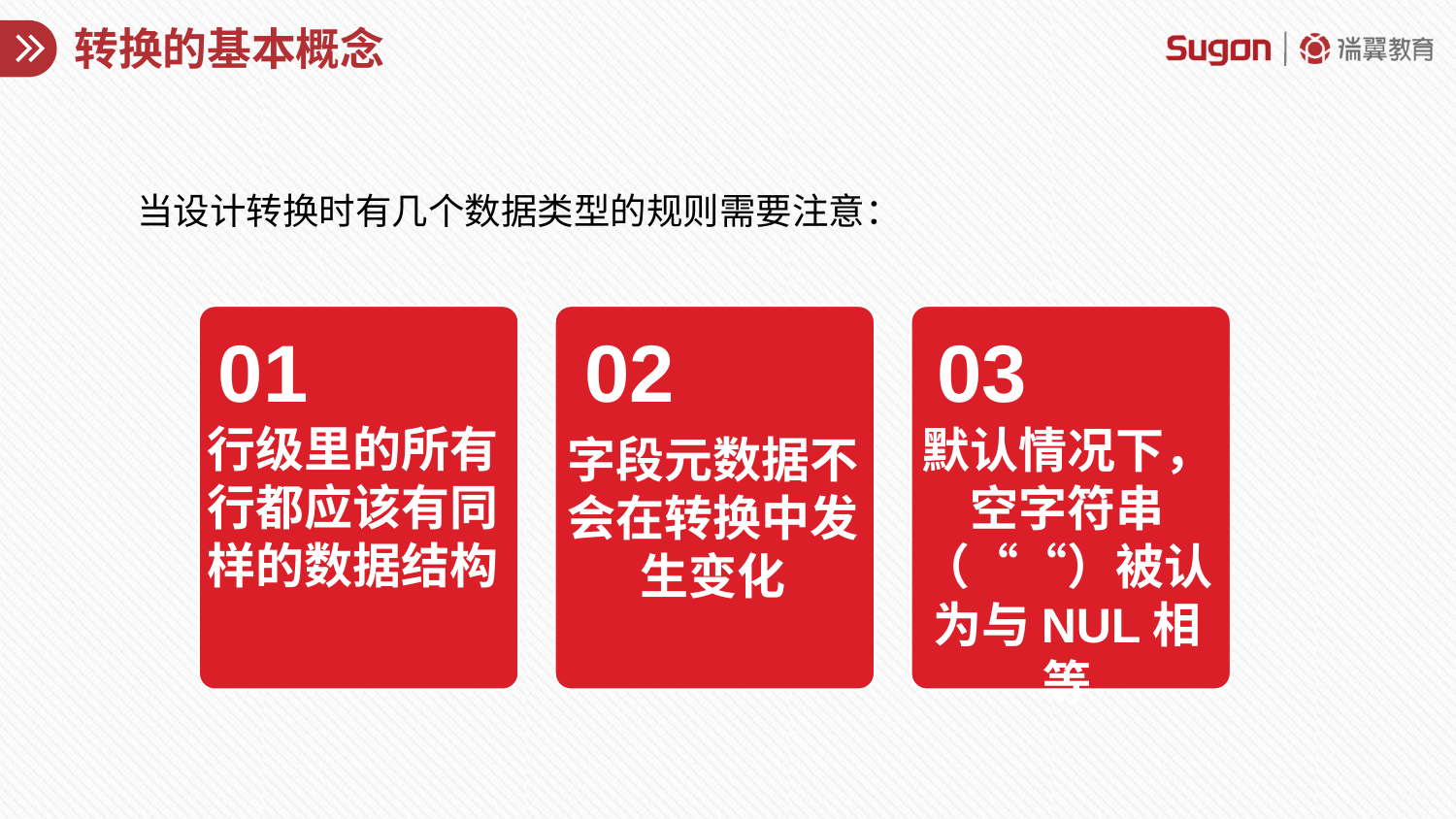

# 转换的基本概念
  当设计转换时有几个数据类型的规则需要注意：
01

行级里的所有行都应该有同样的数据结构
02

字段元数据不会在转换中发生变化
03

默认情况下，空字符串（““）被认为与NUL相等